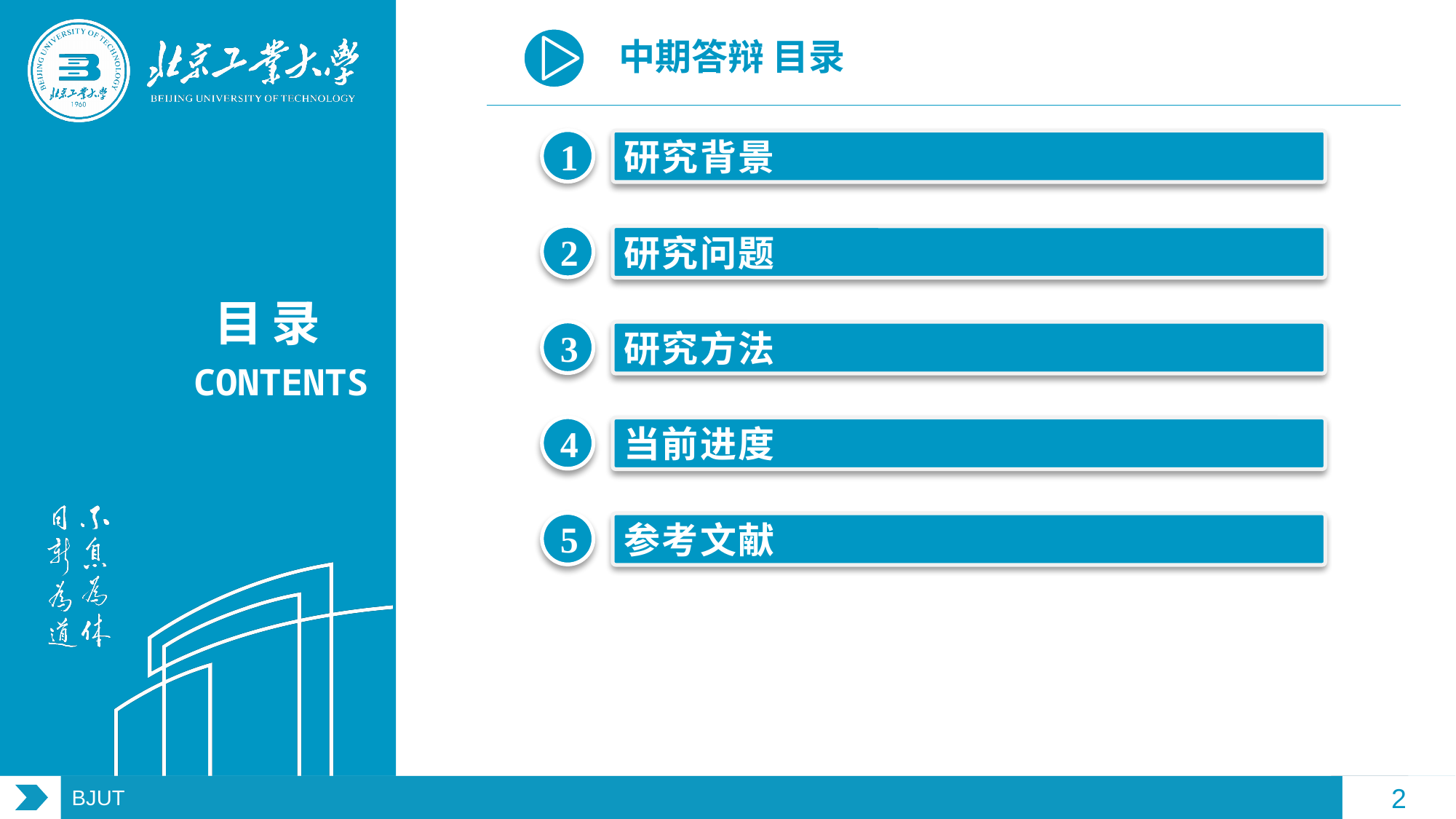

# 中期答辩 目录
1
研究背景
2
研究问题
3
研究方法
4
当前进度
5
参考文献